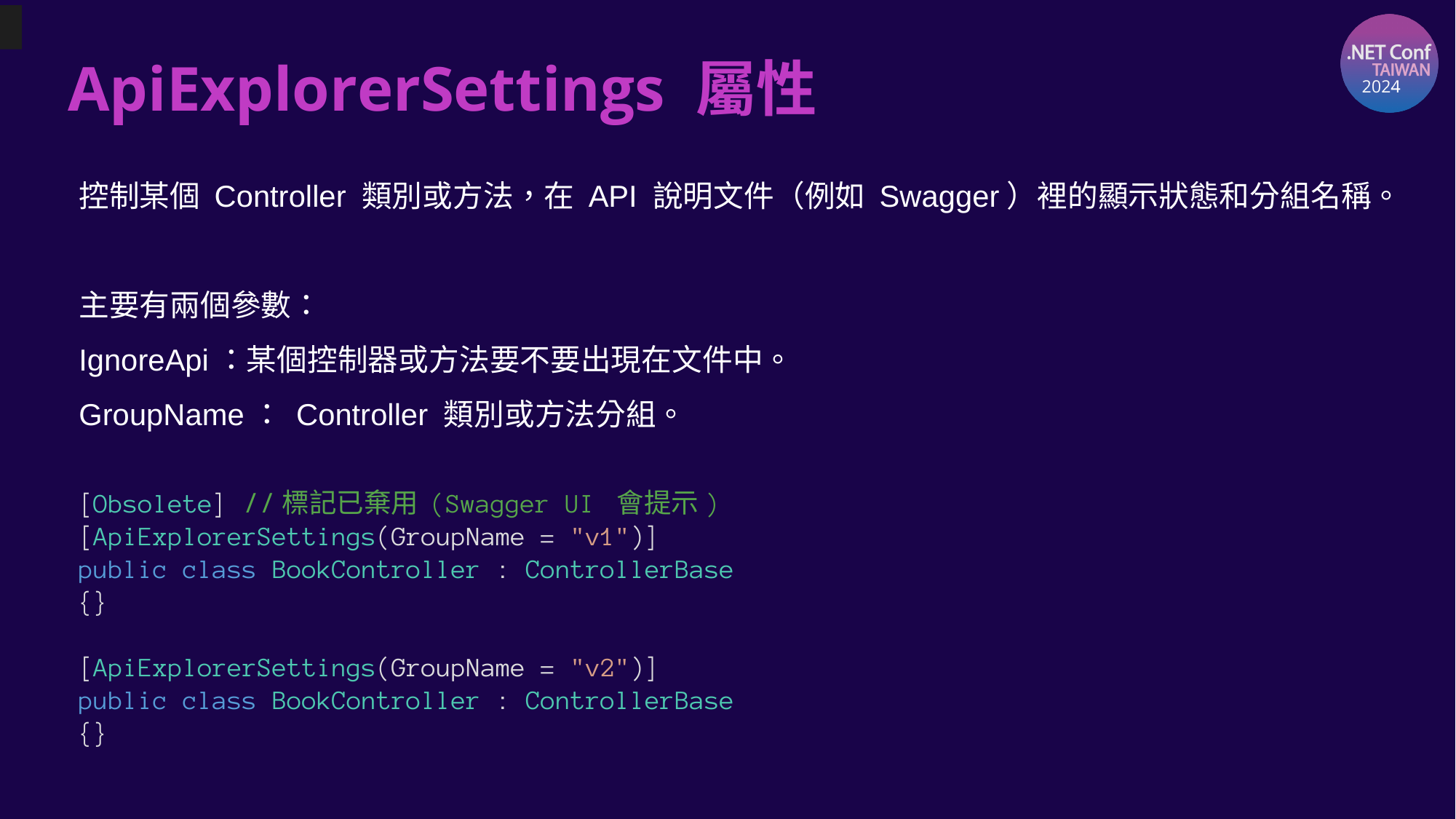

# ApiExplorerSettings 屬性
控制某個 Controller 類別或方法，在 API 說明文件（例如 Swagger）裡的顯示狀態和分組名稱。

主要有兩個參數：
IgnoreApi：某個控制器或方法要不要出現在文件中。
GroupName： Controller 類別或方法分組。

[Obsolete] //標記已棄用 (Swagger UI 會提示)
[ApiExplorerSettings(GroupName = "v1")]
public class BookController : ControllerBase
{}
[ApiExplorerSettings(GroupName = "v2")]
public class BookController : ControllerBase
{}